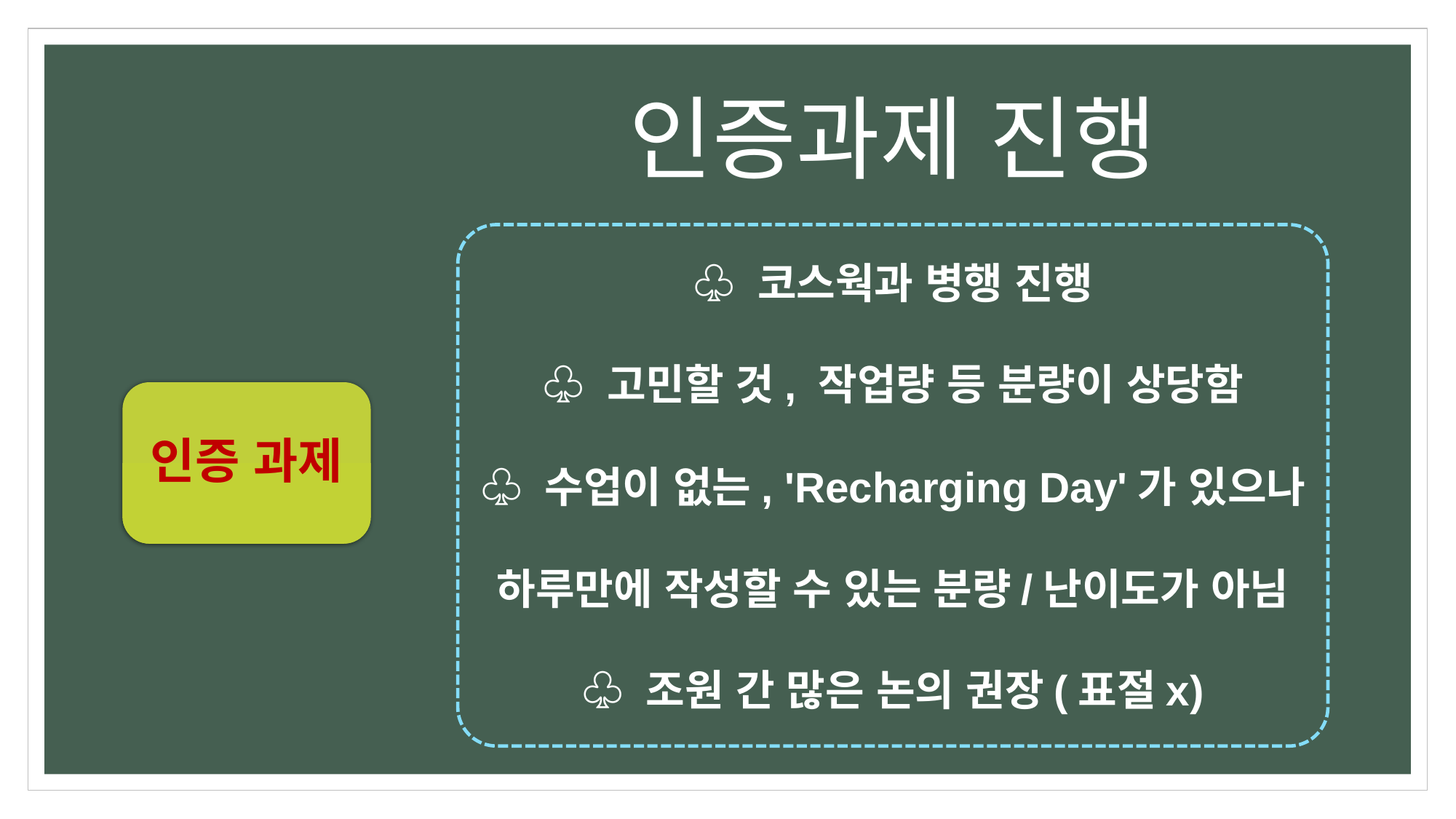

# 인증과제 진행
♧ 코스웍과 병행 진행

♧ 고민할 것, 작업량 등 분량이 상당함

♧ 수업이 없는, 'Recharging Day'가 있으나

하루만에 작성할 수 있는 분량/난이도가 아님

♧ 조원 간 많은 논의 권장(표절x)

인증 과제